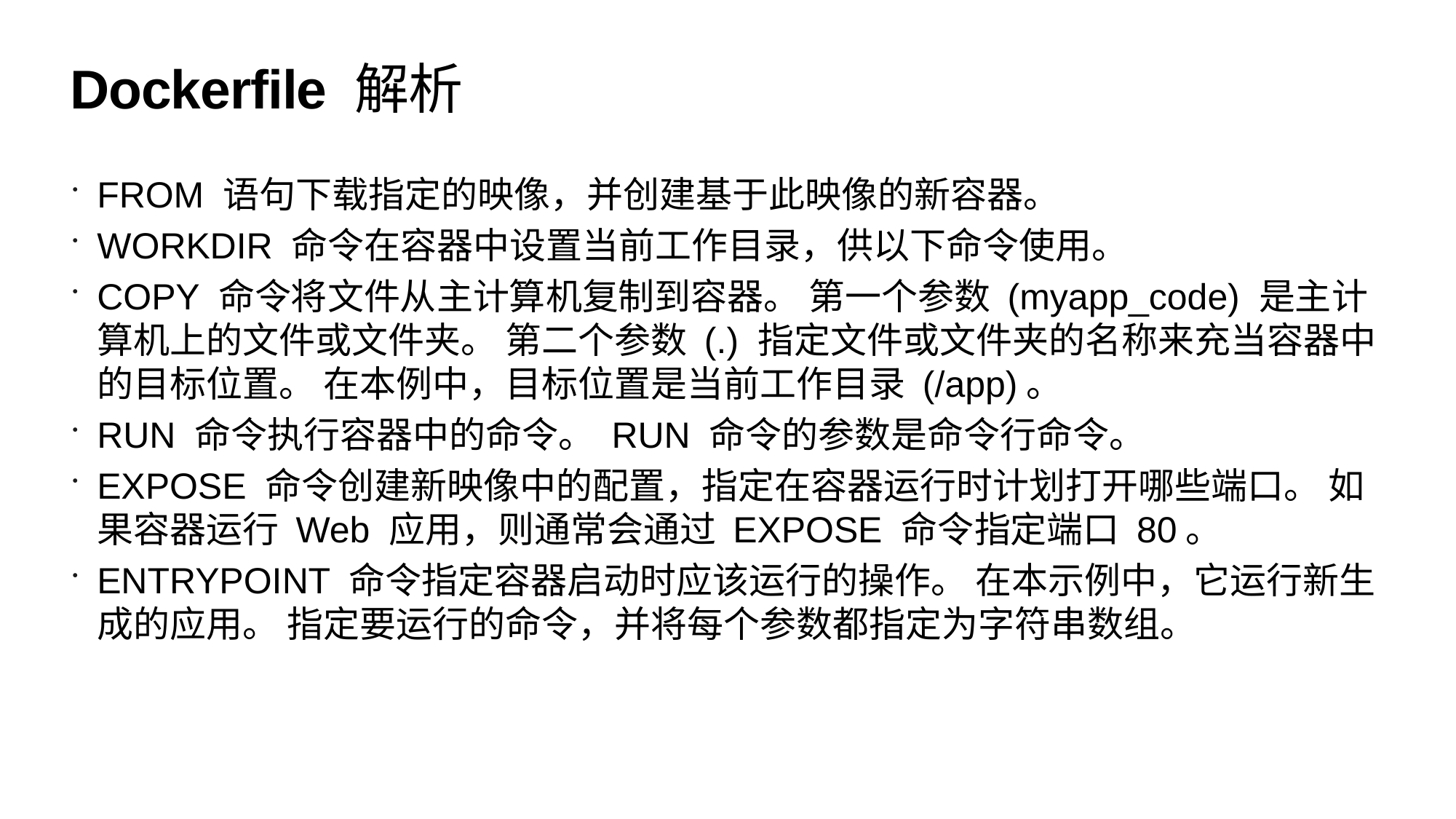

# Dockerfile 解析
FROM 语句下载指定的映像，并创建基于此映像的新容器。
WORKDIR 命令在容器中设置当前工作目录，供以下命令使用。
COPY 命令将文件从主计算机复制到容器。 第一个参数 (myapp_code) 是主计算机上的文件或文件夹。 第二个参数 (.) 指定文件或文件夹的名称来充当容器中的目标位置。 在本例中，目标位置是当前工作目录 (/app)。
RUN 命令执行容器中的命令。 RUN 命令的参数是命令行命令。
EXPOSE 命令创建新映像中的配置，指定在容器运行时计划打开哪些端口。 如果容器运行 Web 应用，则通常会通过 EXPOSE 命令指定端口 80。
ENTRYPOINT 命令指定容器启动时应该运行的操作。 在本示例中，它运行新生成的应用。 指定要运行的命令，并将每个参数都指定为字符串数组。